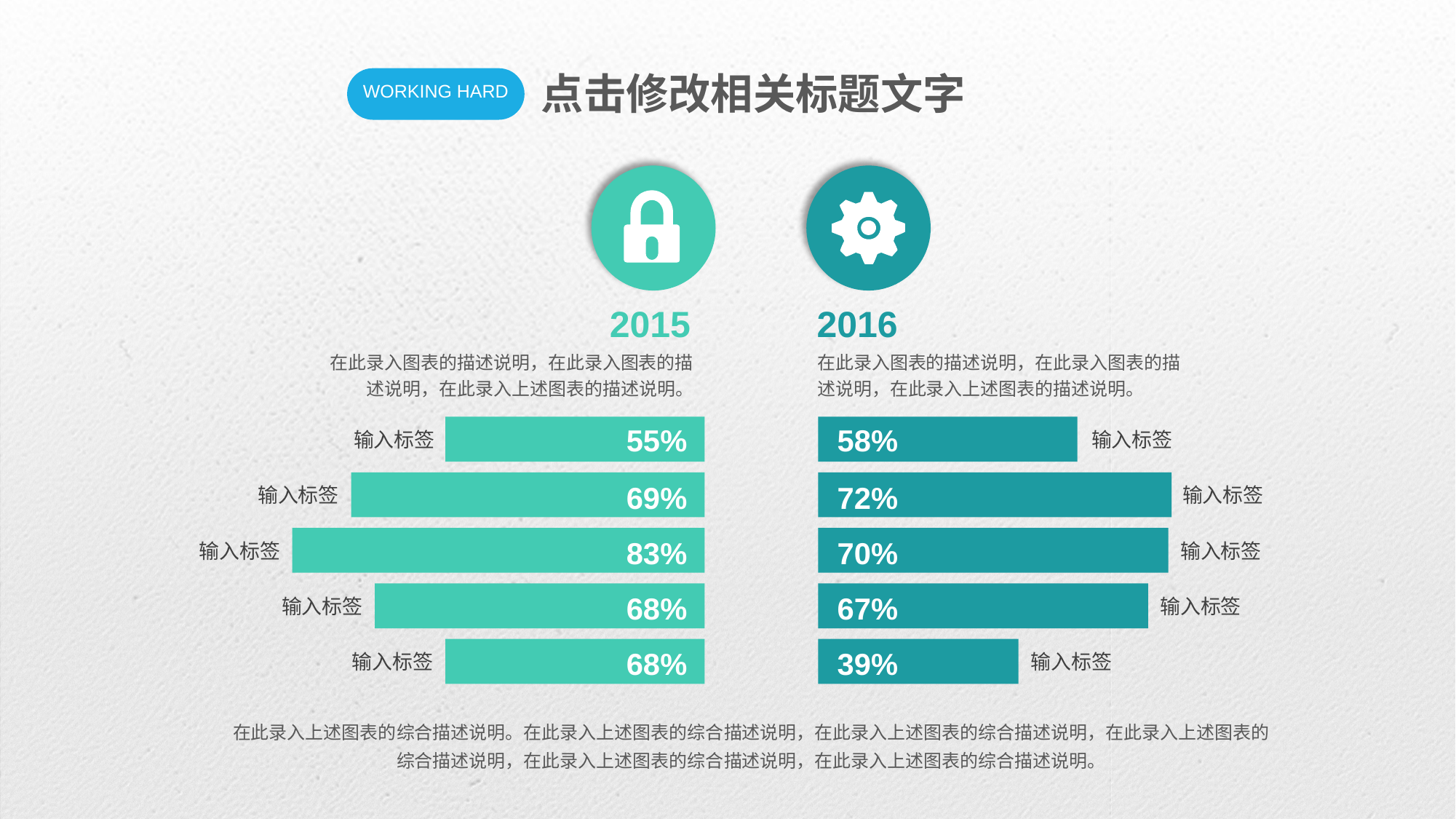

点击修改相关标题文字

2015
2016
在此录入图表的描述说明，在此录入图表的描述说明，在此录入上述图表的描述说明。
在此录入图表的描述说明，在此录入图表的描述说明，在此录入上述图表的描述说明。

55%
58%
输入标签
输入标签

69%
72%
输入标签
输入标签

83%
70%
输入标签
输入标签

68%
67%
输入标签
输入标签

68%
39%
输入标签
输入标签
在此录入上述图表的综合描述说明。在此录入上述图表的综合描述说明，在此录入上述图表的综合描述说明，在此录入上述图表的综合描述说明，在此录入上述图表的综合描述说明，在此录入上述图表的综合描述说明。